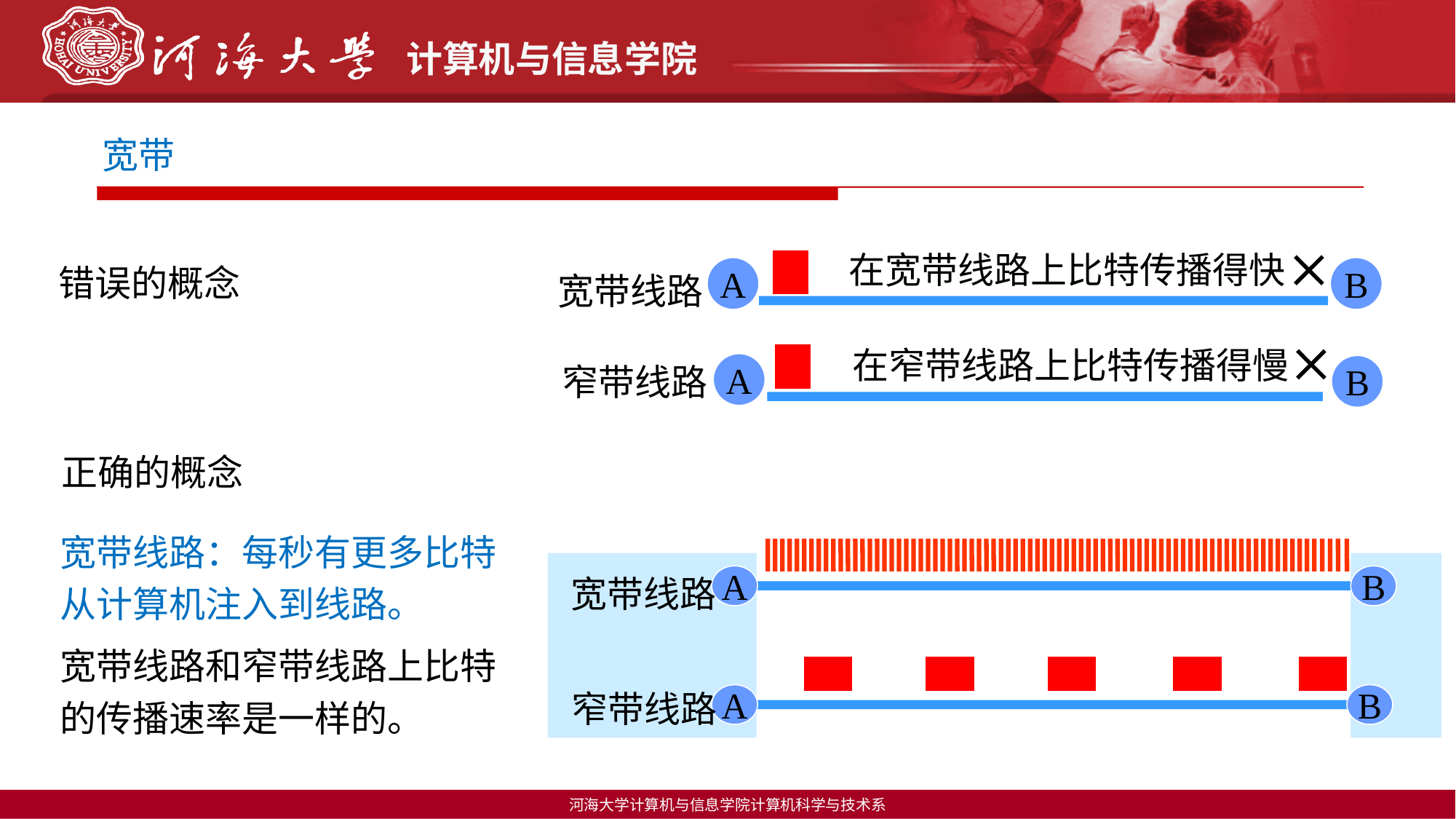

宽带
×
在宽带线路上比特传播得快

宽带线路
A
B

# 错误的概念
×
在窄带线路上比特传播得慢

A
窄带线路
B

正确的概念
宽带线路：每秒有更多比特从计算机注入到线路。
宽带线路和窄带线路上比特的传播速率是一样的。

宽带线路
A
B

窄带线路
A
B